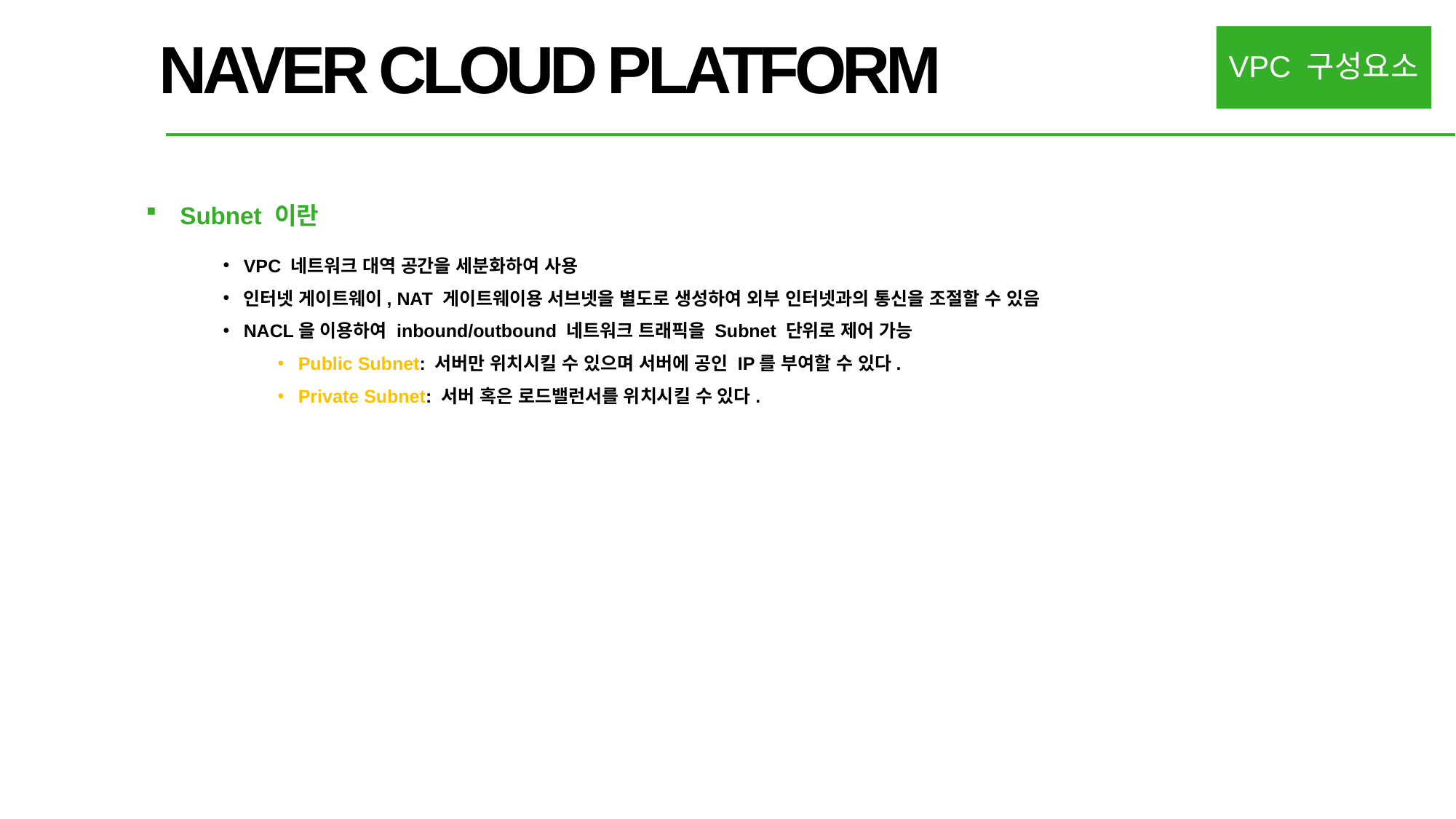

NAVER CLOUD PLATFORM

VPC 구성요소
Subnet 이란
VPC 네트워크 대역 공간을 세분화하여 사용
인터넷 게이트웨이, NAT 게이트웨이용 서브넷을 별도로 생성하여 외부 인터넷과의 통신을 조절할 수 있음
NACL을 이용하여 inbound/outbound 네트워크 트래픽을 Subnet 단위로 제어 가능
Public Subnet: 서버만 위치시킬 수 있으며 서버에 공인 IP를 부여할 수 있다.
Private Subnet: 서버 혹은 로드밸런서를 위치시킬 수 있다.